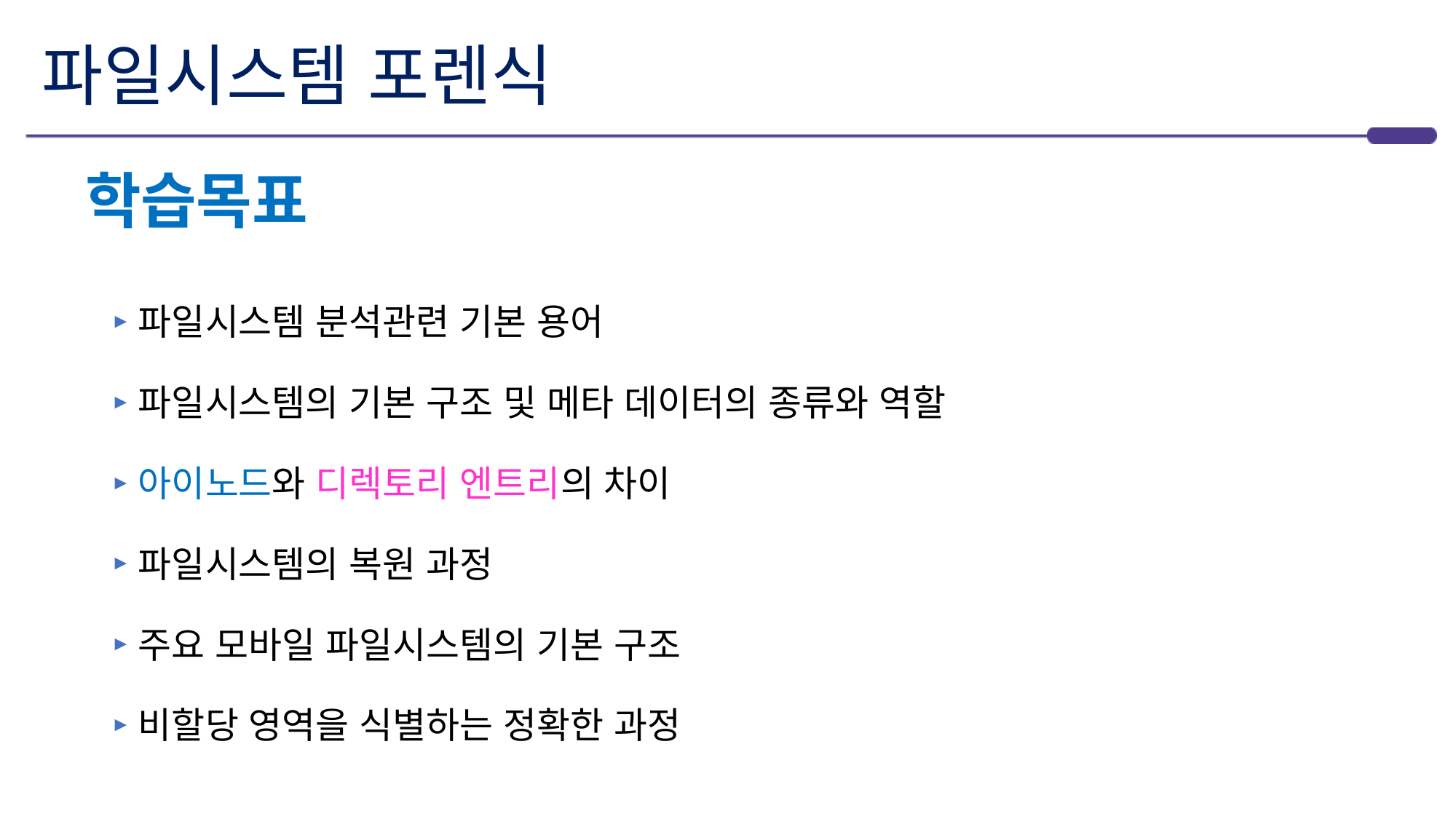

# 파일시스템 포렌식
학습목표
파일시스템 분석관련 기본 용어
파일시스템의 기본 구조 및 메타 데이터의 종류와 역할
아이노드와 디렉토리 엔트리의 차이
파일시스템의 복원 과정
주요 모바일 파일시스템의 기본 구조
비할당 영역을 식별하는 정확한 과정